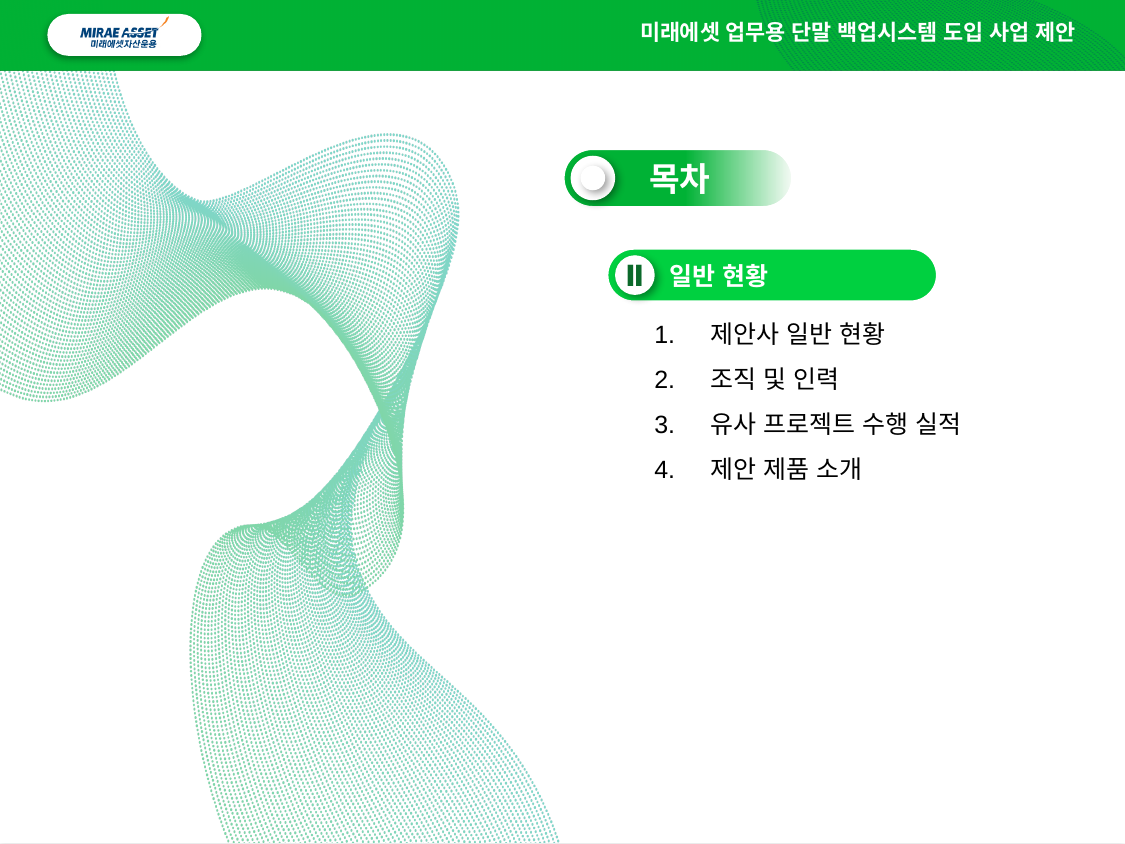

미래에셋 업무용 단말 백업시스템 도입 사업 제안
      목차

     일반 현황
Ⅱ
제안사 일반 현황
조직 및 인력
유사 프로젝트 수행 실적
제안 제품 소개